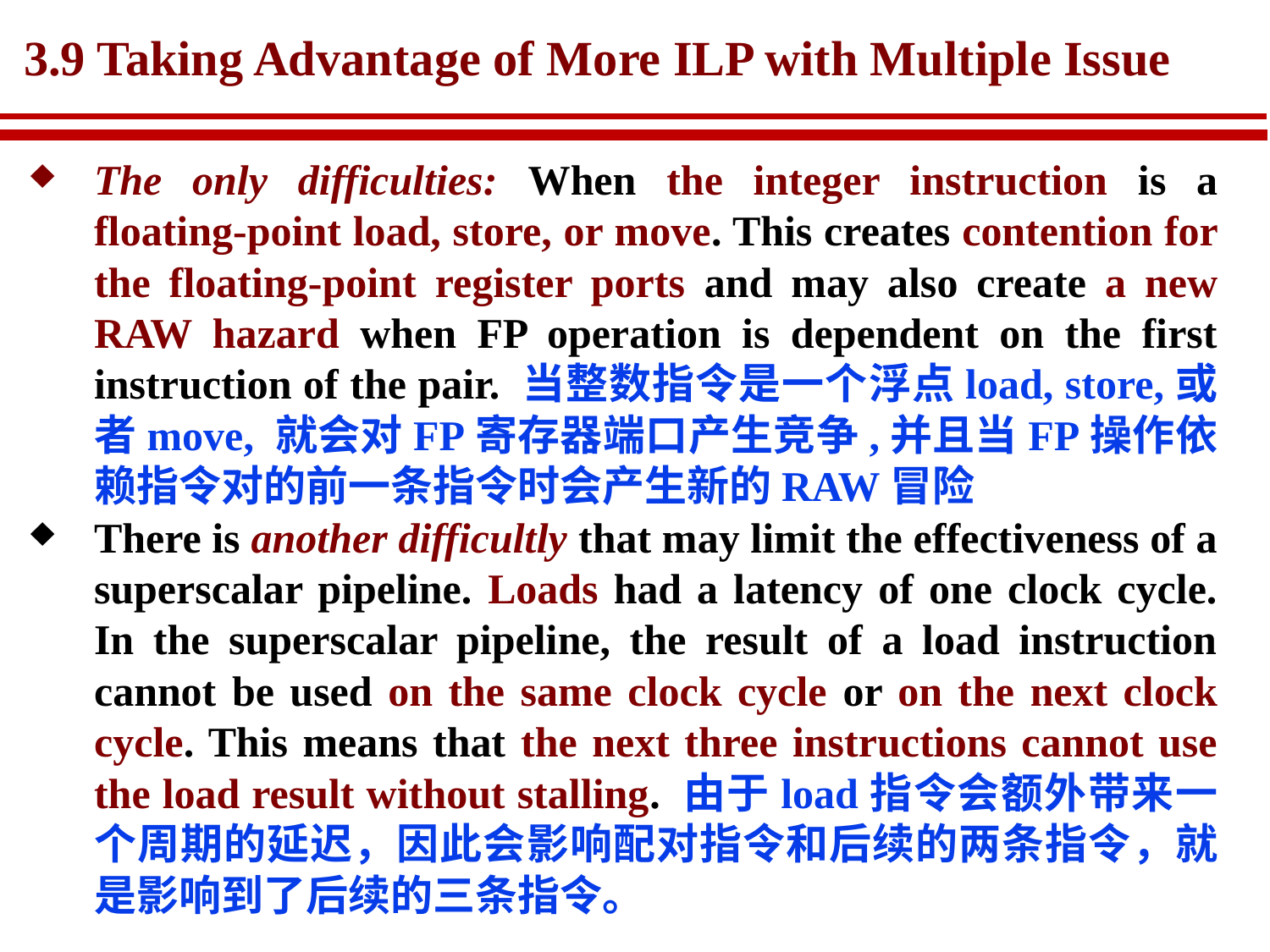

# 3.9 Taking Advantage of More ILP with Multiple Issue
The only difficulties: When the integer instruction is a floating-point load, store, or move. This creates contention for the floating-point register ports and may also create a new RAW hazard when FP operation is dependent on the first instruction of the pair. 当整数指令是一个浮点load, store,或者move, 就会对FP寄存器端口产生竞争,并且当FP操作依赖指令对的前一条指令时会产生新的RAW冒险
There is another difficultly that may limit the effectiveness of a superscalar pipeline. Loads had a latency of one clock cycle. In the superscalar pipeline, the result of a load instruction cannot be used on the same clock cycle or on the next clock cycle. This means that the next three instructions cannot use the load result without stalling. 由于load指令会额外带来一个周期的延迟，因此会影响配对指令和后续的两条指令，就是影响到了后续的三条指令。